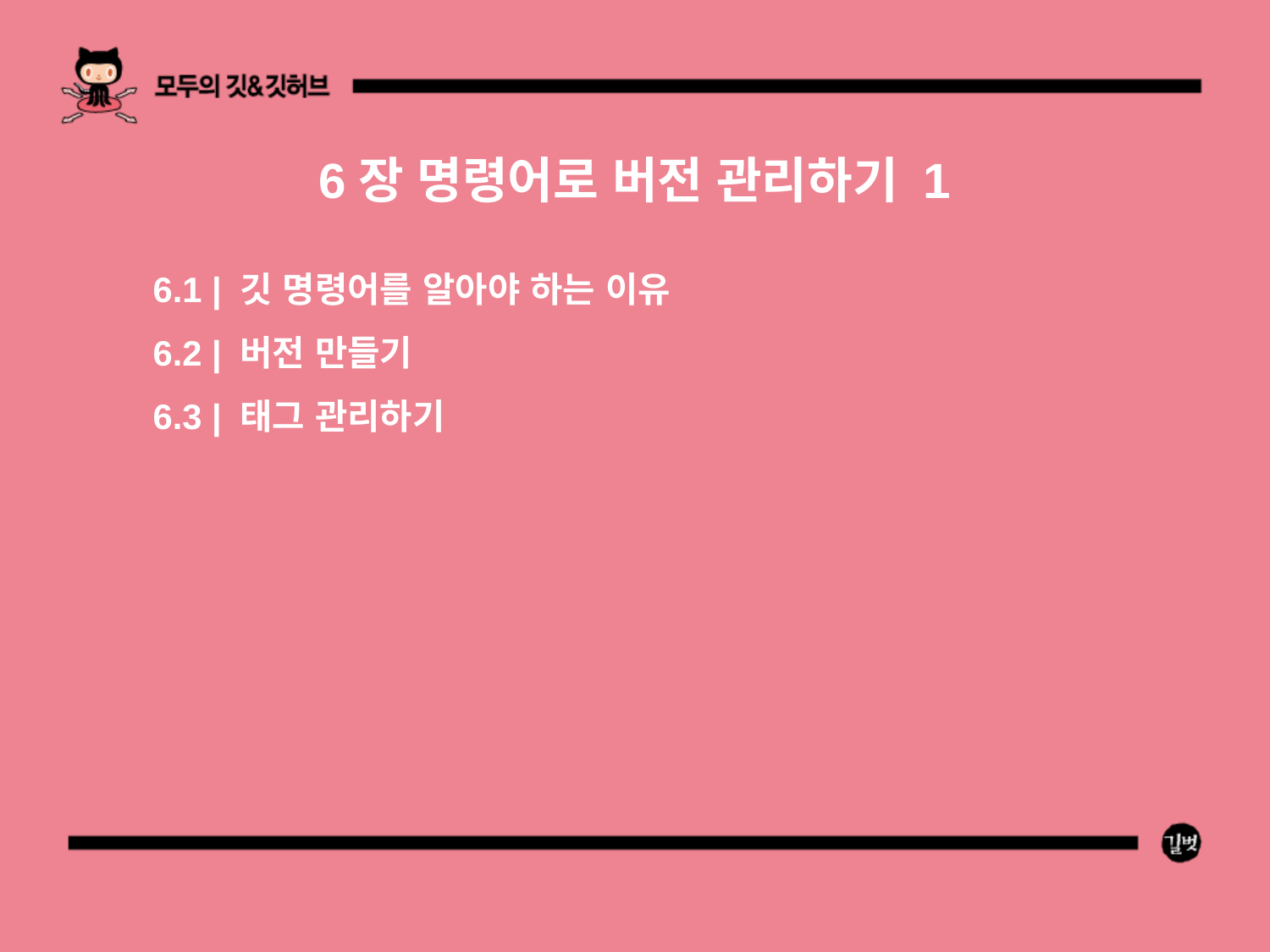

6장 명령어로 버전 관리하기 1
6.1 | 깃 명령어를 알아야 하는 이유
6.2 | 버전 만들기
6.3 | 태그 관리하기